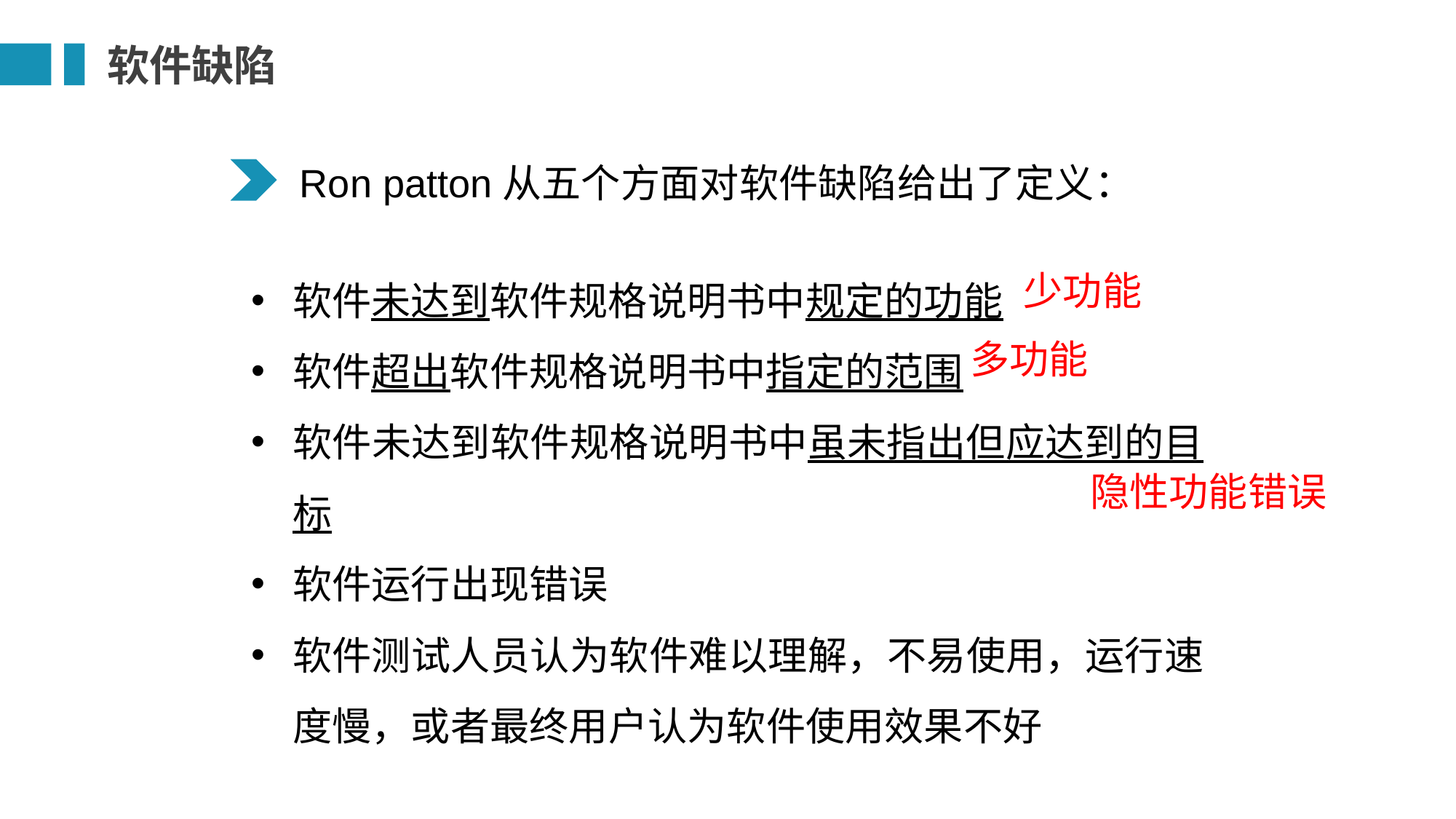

软件缺陷

Ron patton从五个方面对软件缺陷给出了定义：

软件未达到软件规格说明书中规定的功能
软件超出软件规格说明书中指定的范围
软件未达到软件规格说明书中虽未指出但应达到的目标
软件运行出现错误
软件测试人员认为软件难以理解，不易使用，运行速度慢，或者最终用户认为软件使用效果不好
少功能
多功能
隐性功能错误
30